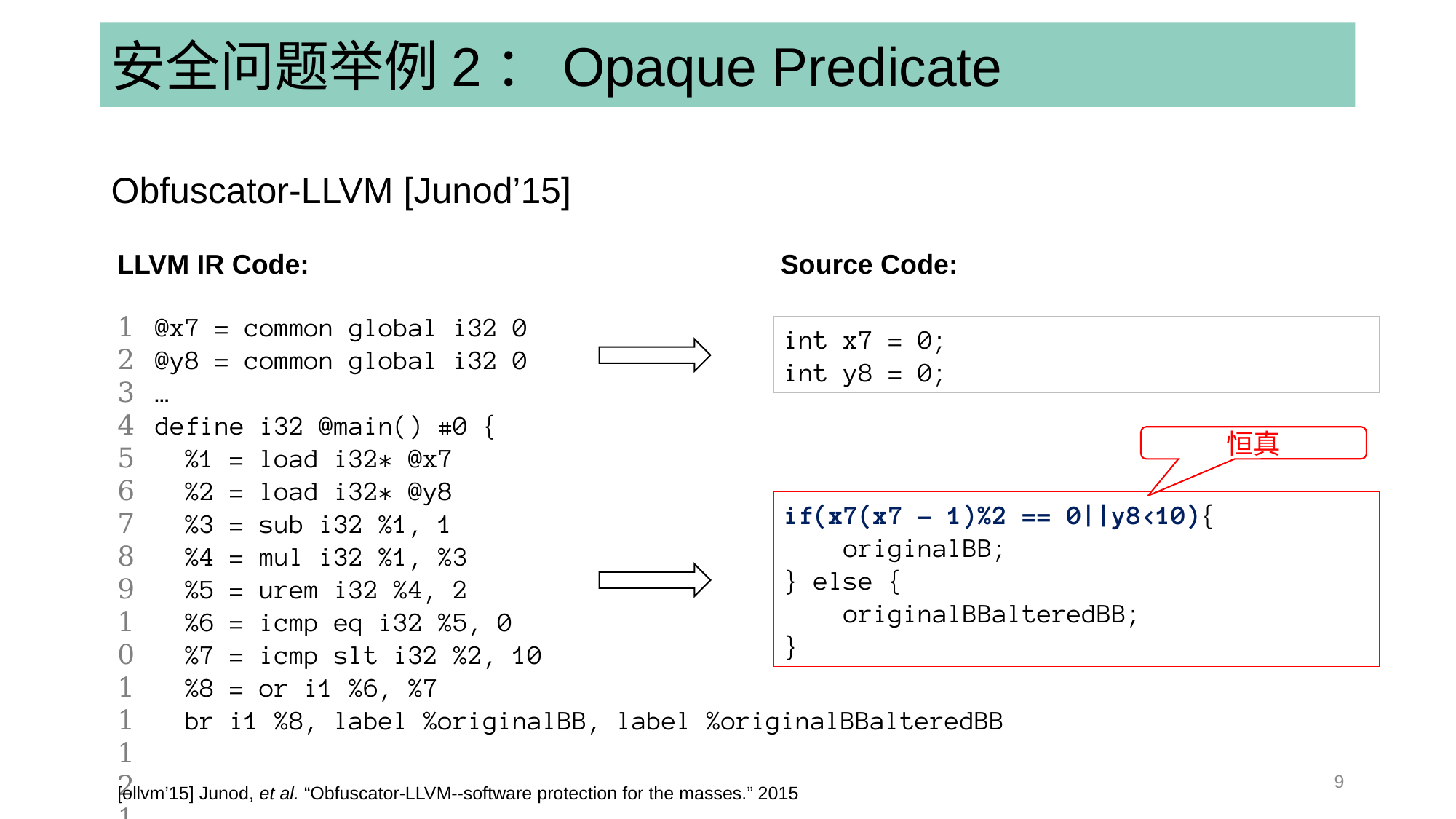

# 安全问题举例2：Opaque Predicate
Obfuscator-LLVM [Junod’15]
LLVM IR Code:
Source Code:
1
2
3
4
5
6
7
8
9
10
11
12
13
@x7 = common global i32 0
@y8 = common global i32 0
…
define i32 @main() #0 {
  %1 = load i32* @x7
  %2 = load i32* @y8
  %3 = sub i32 %1, 1
  %4 = mul i32 %1, %3
  %5 = urem i32 %4, 2
  %6 = icmp eq i32 %5, 0
  %7 = icmp slt i32 %2, 10
  %8 = or i1 %6, %7
  br i1 %8, label %originalBB, label %originalBBalteredBB
int x7 = 0;
int y8 = 0;

恒真
if(x7(x7 – 1)%2 == 0||y8<10){
    originalBB;
} else {
    originalBBalteredBB;
}

9
[ollvm’15] Junod, et al. “Obfuscator-LLVM--software protection for the masses.” 2015